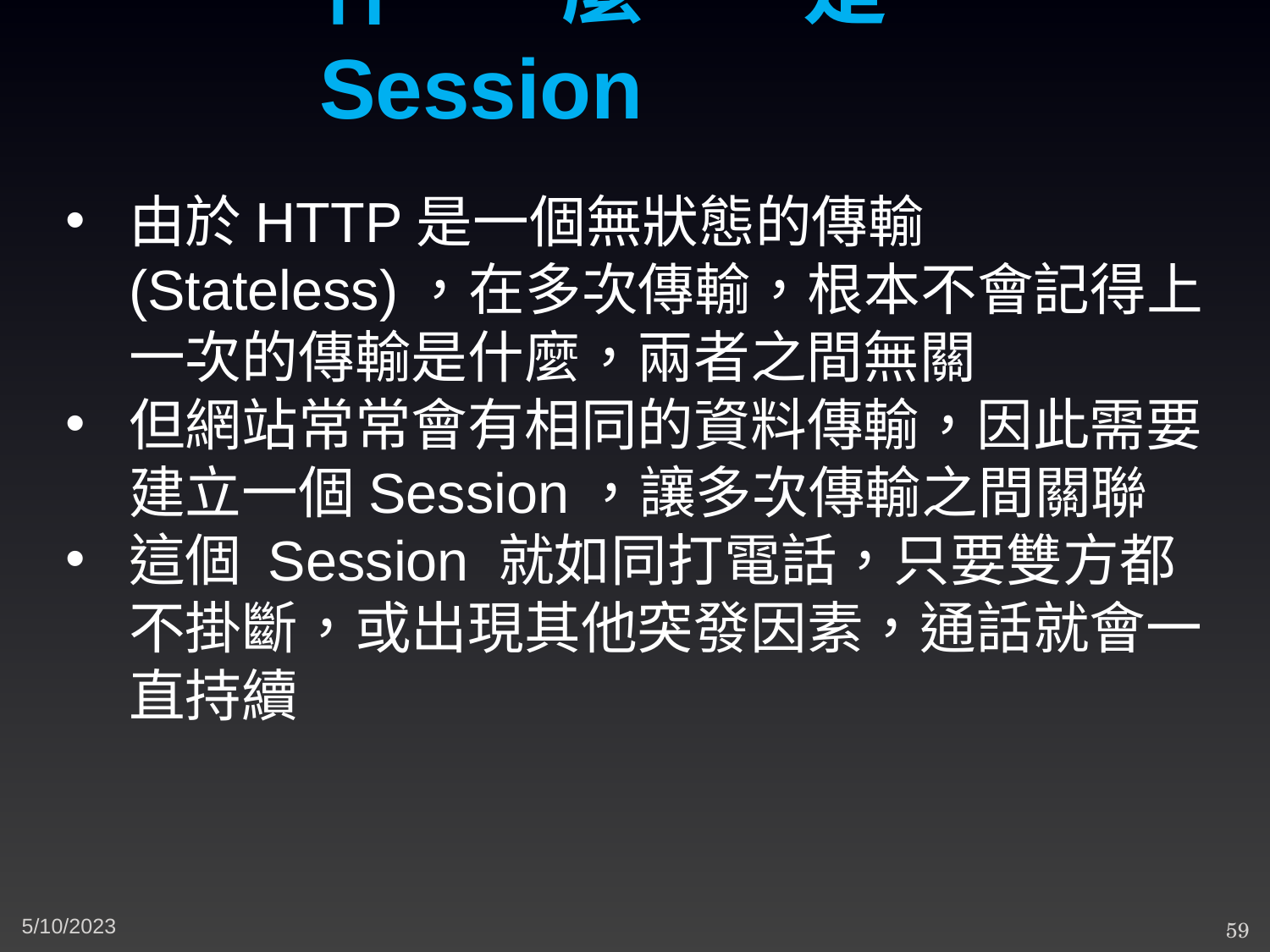

什麼是Session
由於HTTP是一個無狀態的傳輸(Stateless)，在多次傳輸，根本不會記得上一次的傳輸是什麼，兩者之間無關
但網站常常會有相同的資料傳輸，因此需要建立一個Session，讓多次傳輸之間關聯
這個 Session 就如同打電話，只要雙方都不掛斷，或出現其他突發因素，通話就會一直持續

5/10/2023
59